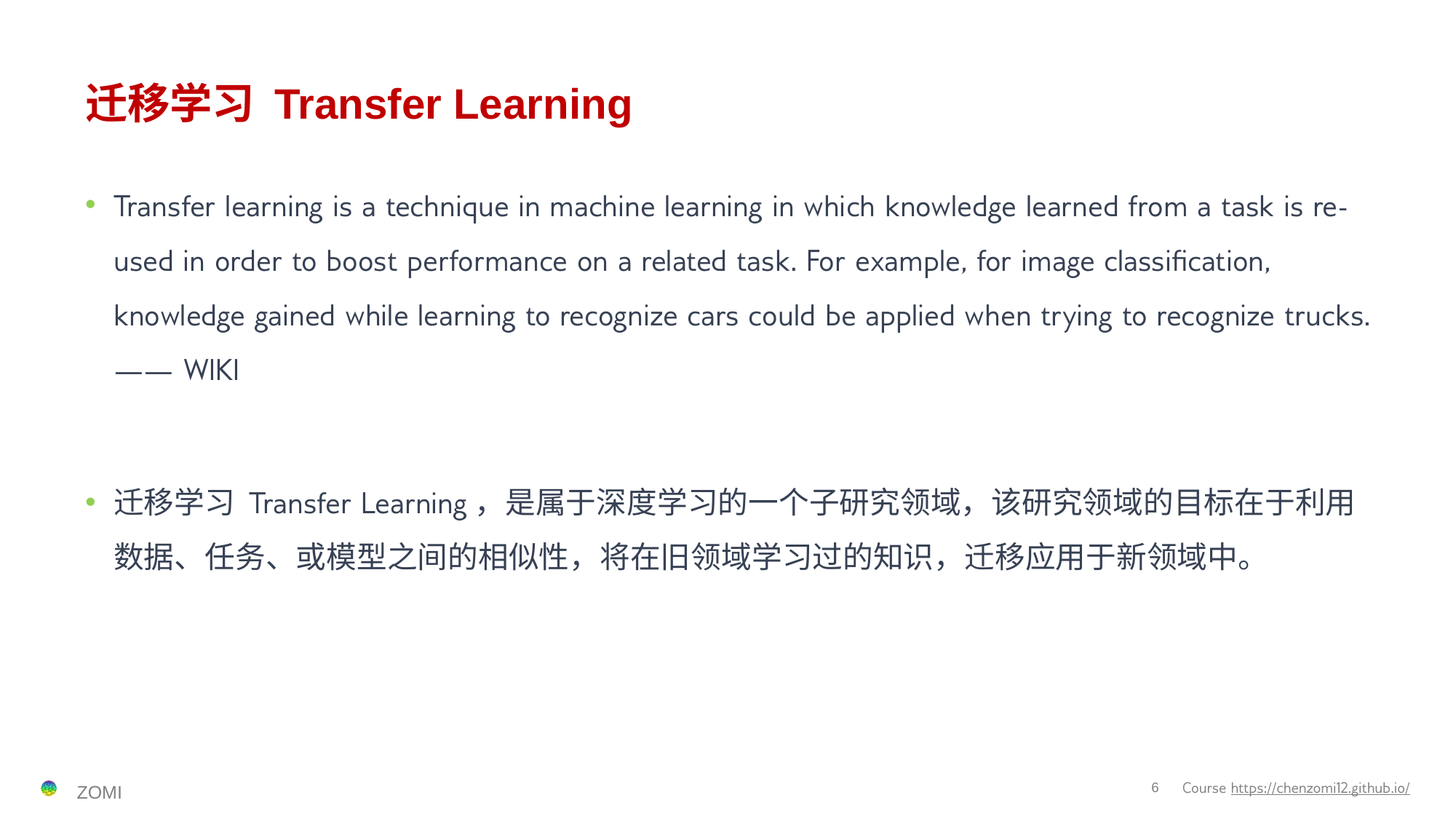

# 迁移学习 Transfer Learning
Transfer learning is a technique in machine learning in which knowledge learned from a task is re-used in order to boost performance on a related task. For example, for image classification, knowledge gained while learning to recognize cars could be applied when trying to recognize trucks. —— WIKI

迁移学习 Transfer Learning，是属于深度学习的一个子研究领域，该研究领域的目标在于利用数据、任务、或模型之间的相似性，将在旧领域学习过的知识，迁移应用于新领域中。